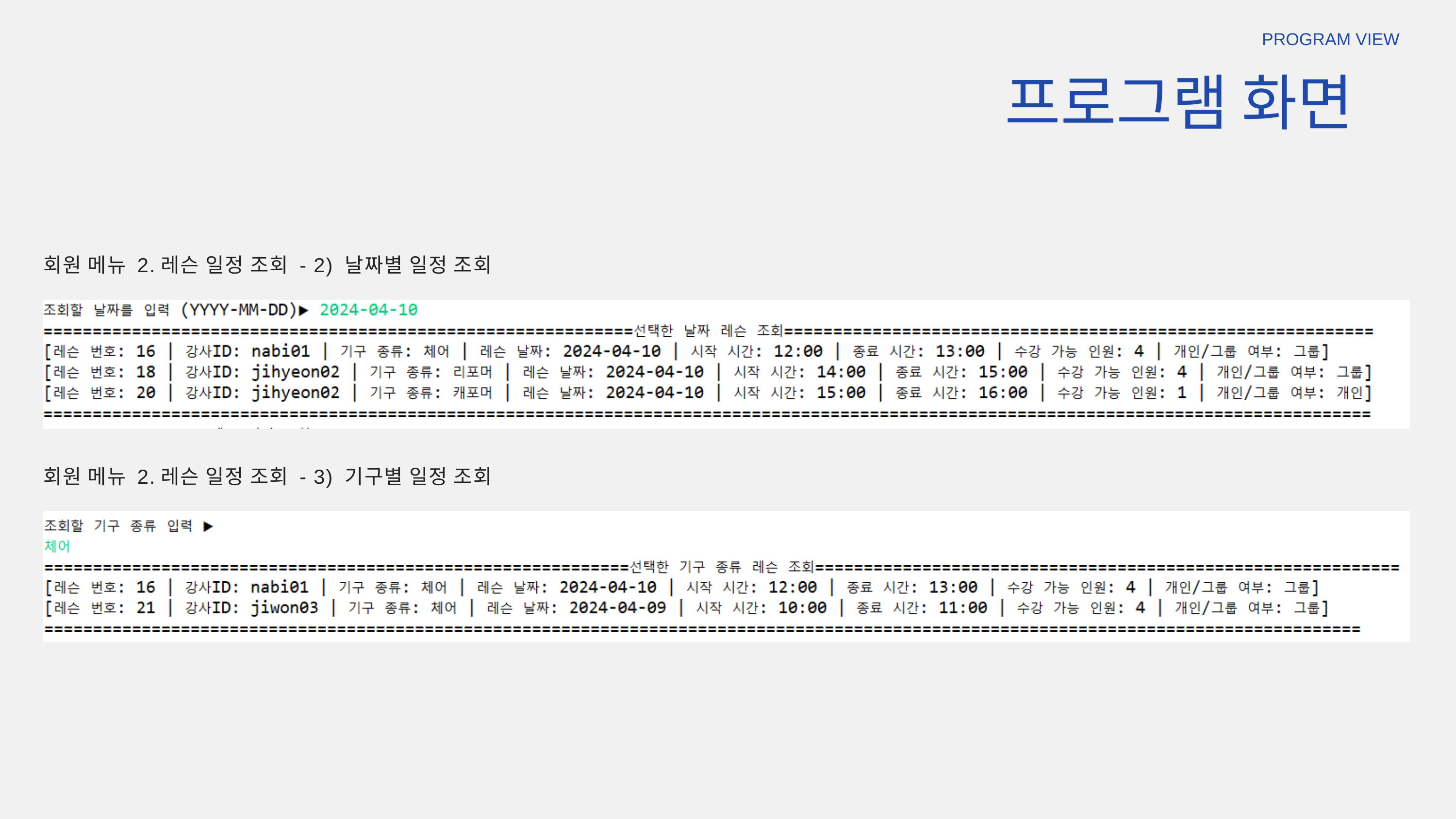

PROGRAM VIEW
프로그램 화면
회원 메뉴 2.레슨 일정 조회 - 2) 날짜별 일정 조회

회원 메뉴 2.레슨 일정 조회 - 3) 기구별 일정 조회